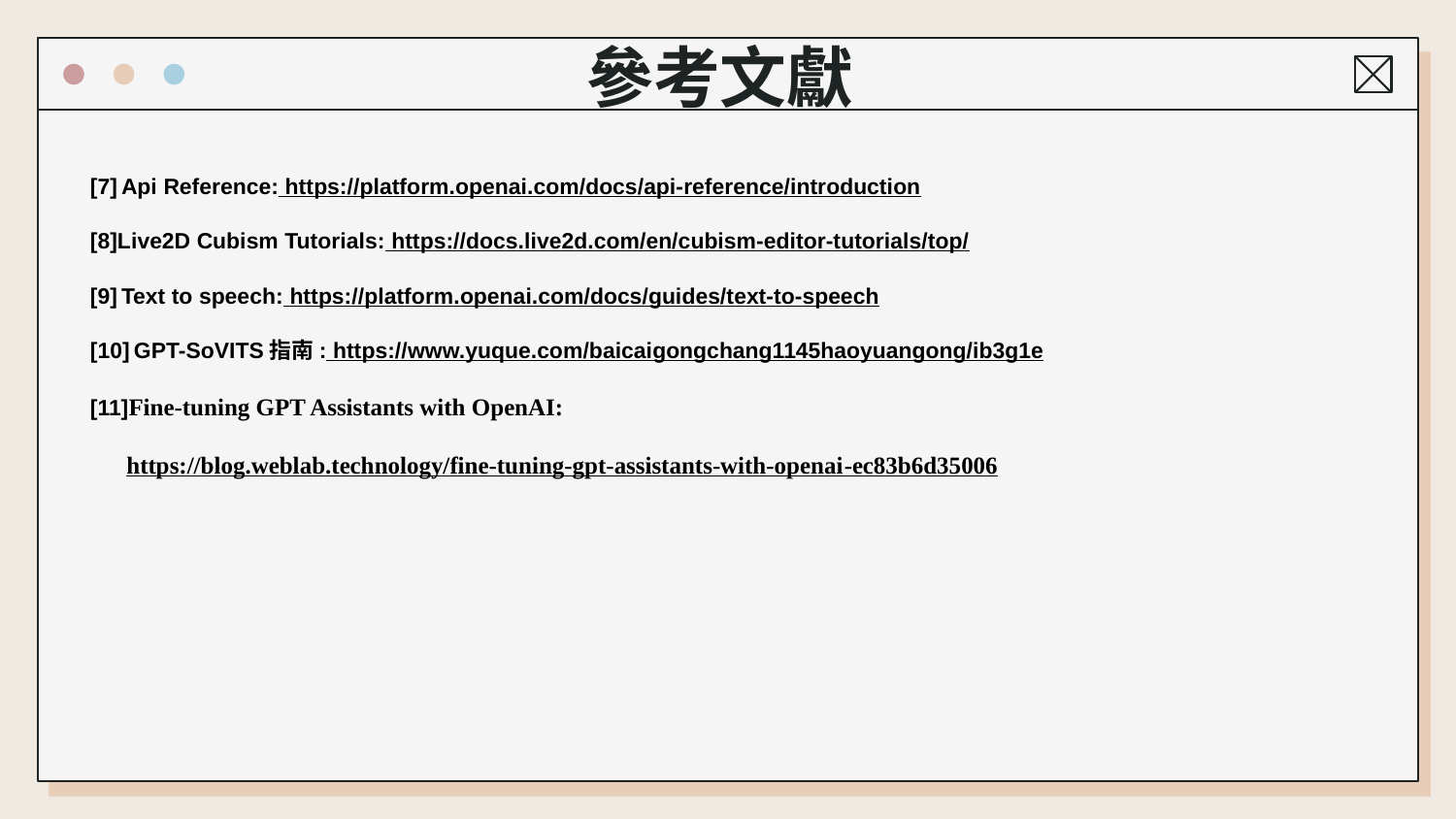

參考文獻
[7] Api Reference: https://platform.openai.com/docs/api-reference/introduction
[8]Live2D Cubism Tutorials: https://docs.live2d.com/en/cubism-editor-tutorials/top/
[9] Text to speech: https://platform.openai.com/docs/guides/text-to-speech
[10] GPT-SoVITS指南: https://www.yuque.com/baicaigongchang1145haoyuangong/ib3g1e
[11]Fine-tuning GPT Assistants with OpenAI:
      https://blog.weblab.technology/fine-tuning-gpt-assistants-with-openai-ec83b6d35006